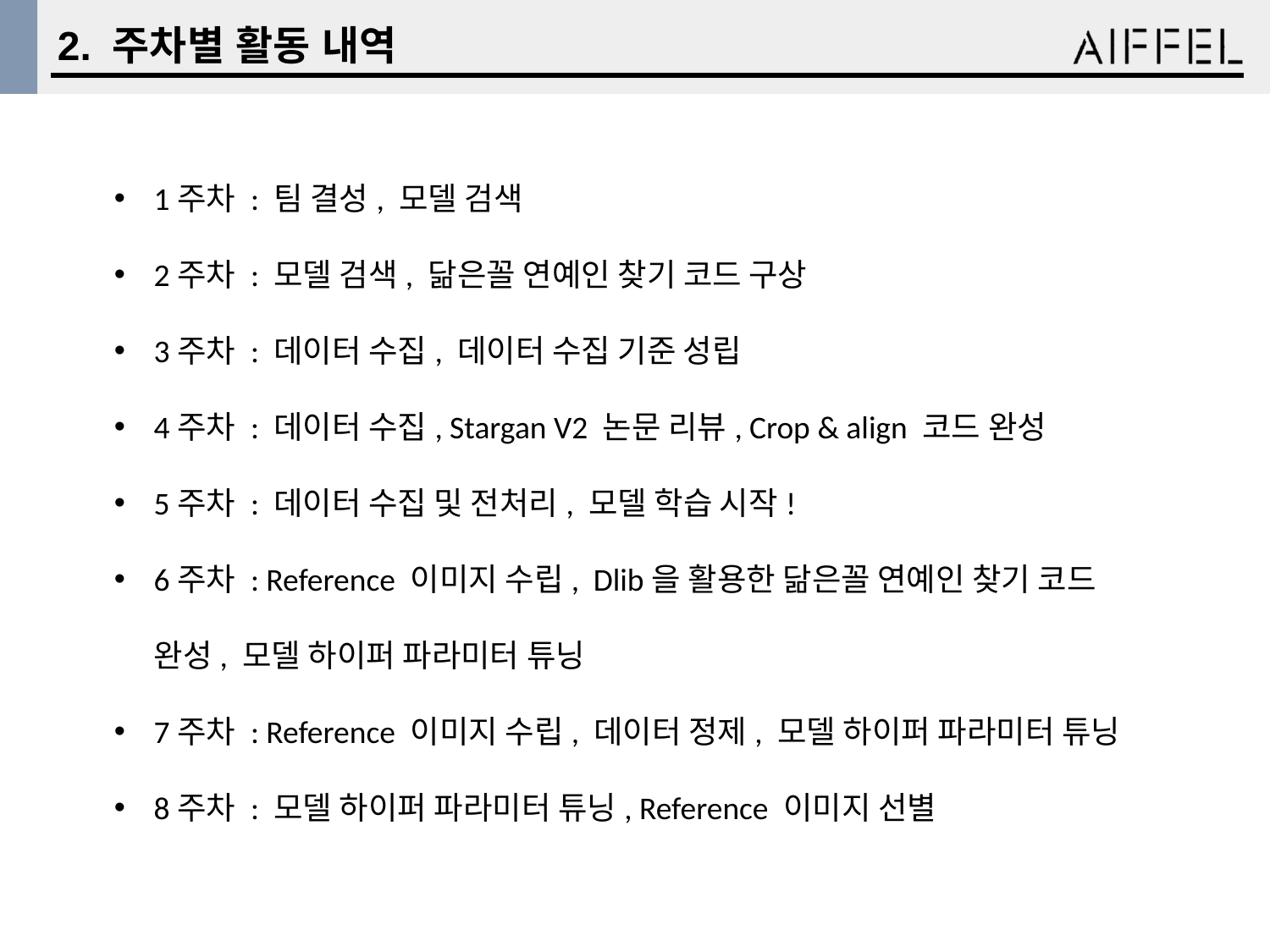

2. 주차별 활동 내역
1주차 : 팀 결성, 모델 검색
2주차 : 모델 검색, 닮은꼴 연예인 찾기 코드 구상
3주차 : 데이터 수집, 데이터 수집 기준 성립
4주차 : 데이터 수집, Stargan V2 논문 리뷰, Crop & align 코드 완성
5주차 : 데이터 수집 및 전처리, 모델 학습 시작!
6주차 : Reference 이미지 수립,  Dlib을 활용한 닮은꼴 연예인 찾기 코드 완성, 모델 하이퍼 파라미터 튜닝
7주차 : Reference 이미지 수립, 데이터 정제, 모델 하이퍼 파라미터 튜닝
8주차 : 모델 하이퍼 파라미터 튜닝, Reference 이미지 선별